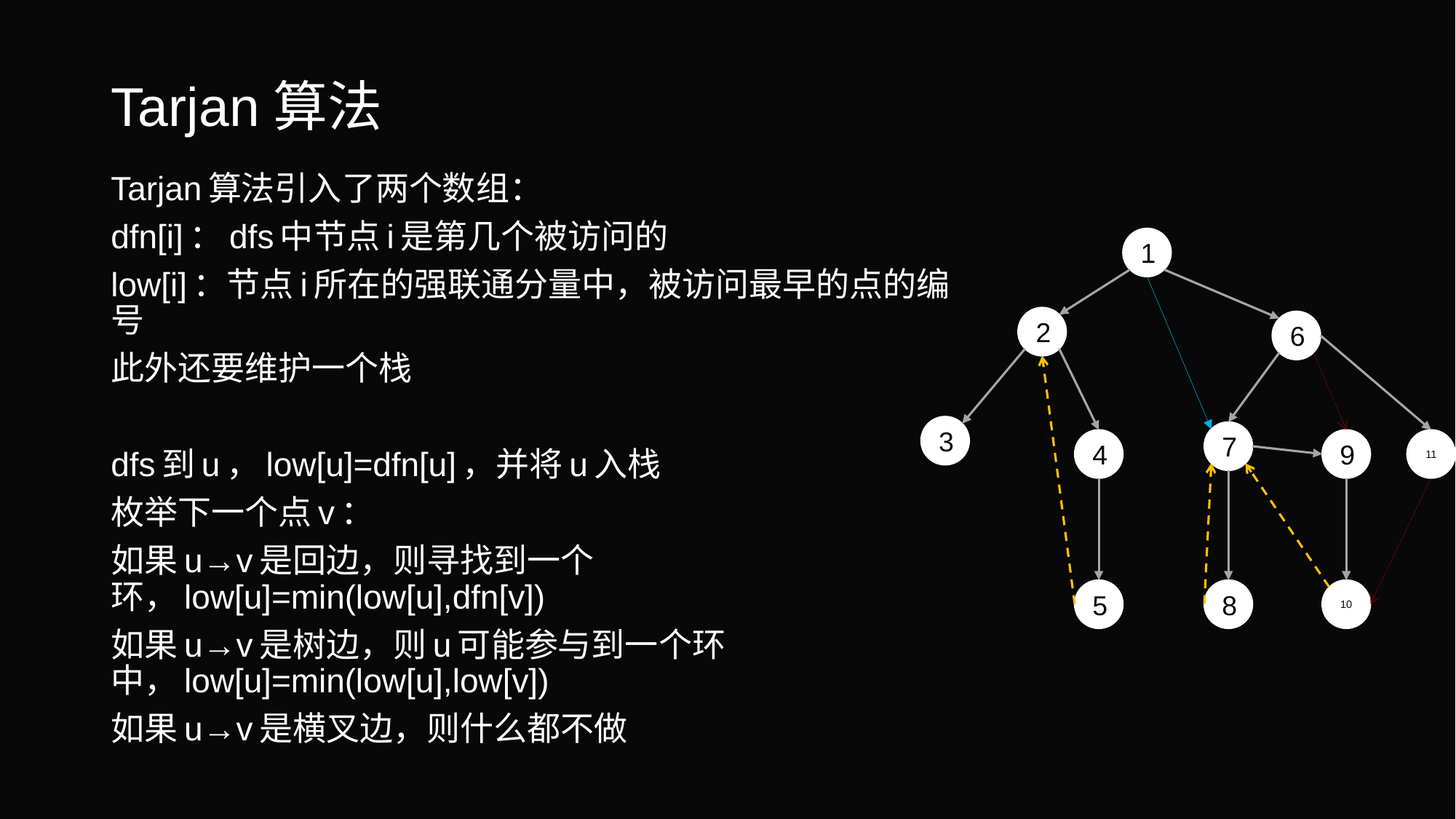

# Tarjan算法
Tarjan算法引入了两个数组：
dfn[i]：dfs中节点i是第几个被访问的
low[i]：节点i所在的强联通分量中，被访问最早的点的编号
此外还要维护一个栈

dfs到u，low[u]=dfn[u]，并将u入栈
枚举下一个点v：
如果u→v是回边，则寻找到一个环，low[u]=min(low[u],dfn[v])
如果u→v是树边，则u可能参与到一个环中，low[u]=min(low[u],low[v])
如果u→v是横叉边，则什么都不做
1
2
6
3
7
11
4
9
10
8
5